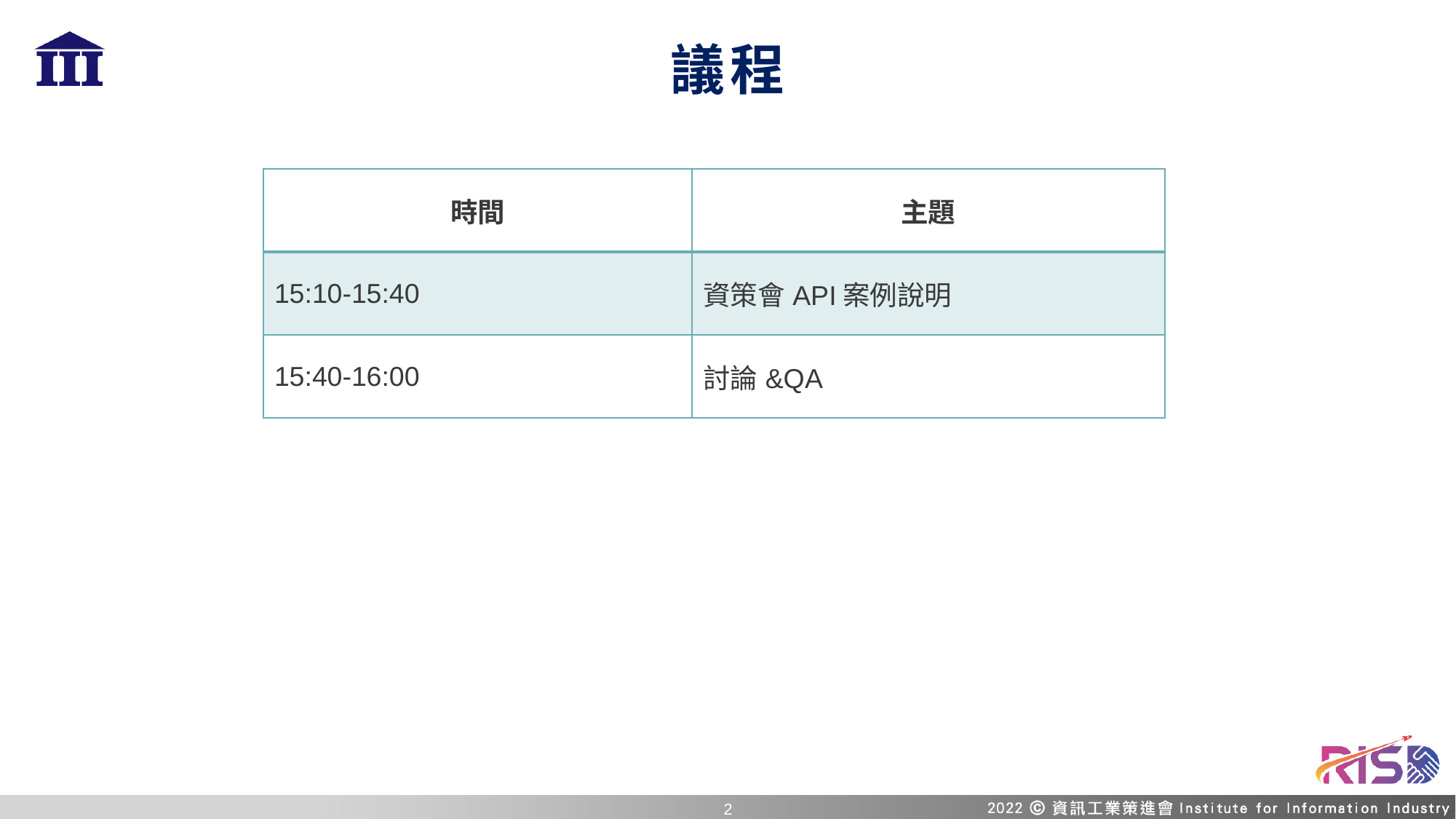

# 議程
| 時間 | 主題 |
| --- | --- |
| 15:10-15:40 | 資策會API案例說明 |
| 15:40-16:00 | 討論&QA |
2